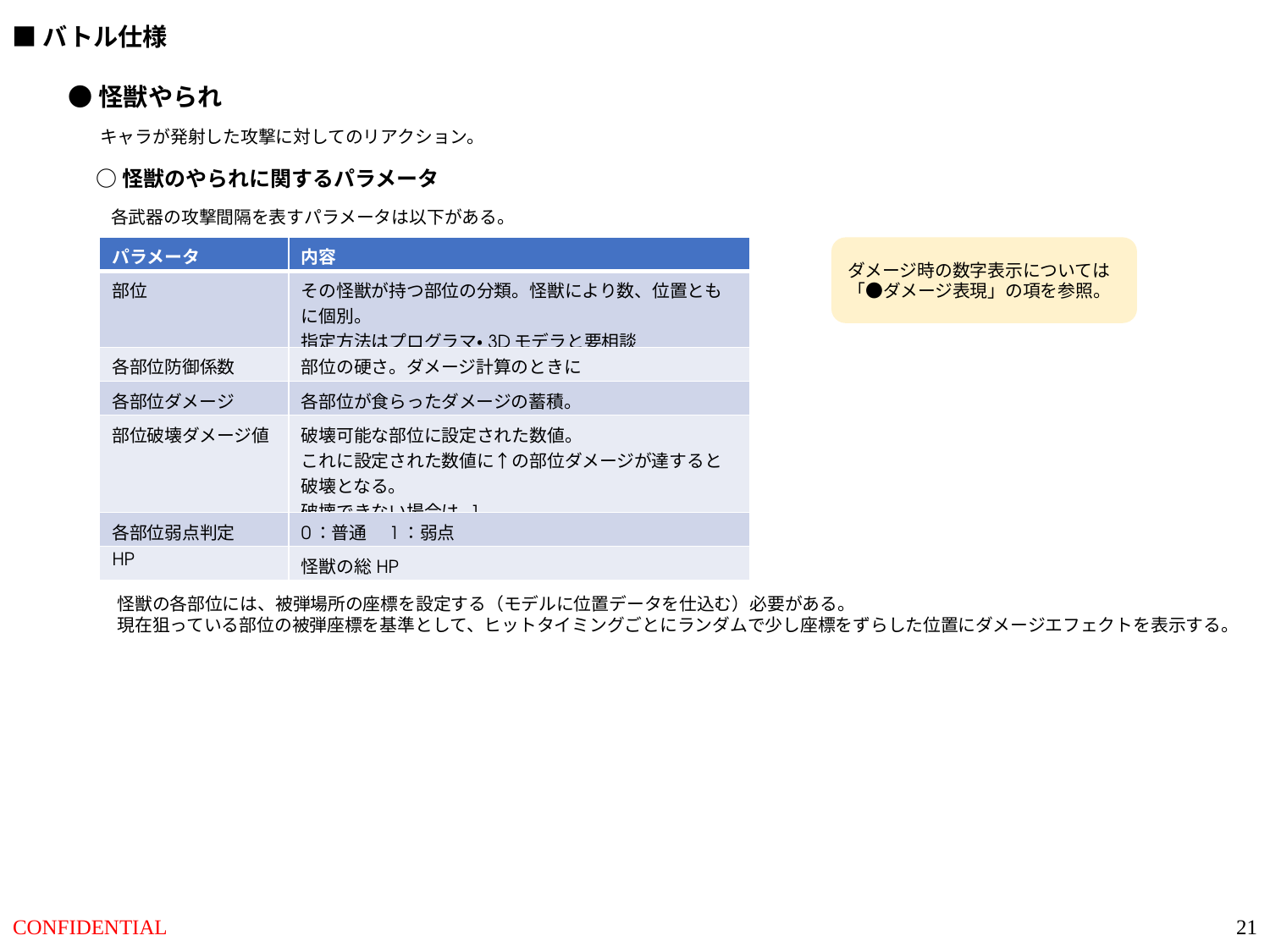

■バトル仕様
●怪獣やられ
キャラが発射した攻撃に対してのリアクション。
○怪獣のやられに関するパラメータ
各武器の攻撃間隔を表すパラメータは以下がある。
| パラメータ | 内容 |
| --- | --- |
| 部位 | その怪獣が持つ部位の分類。怪獣により数、位置ともに個別。 指定方法はプログラマ・3Dモデラと要相談 |
| 各部位防御係数 | 部位の硬さ。ダメージ計算のときに |
| 各部位ダメージ | 各部位が食らったダメージの蓄積。 |
| 部位破壊ダメージ値 | 破壊可能な部位に設定された数値。 これに設定された数値に↑の部位ダメージが達すると破壊となる。 破壊できない場合は-1。 |
| 各部位弱点判定 | 0：普通　1：弱点 |
| HP | 怪獣の総HP |
ダメージ時の数字表示については
「●ダメージ表現」の項を参照。
怪獣の各部位には、被弾場所の座標を設定する（モデルに位置データを仕込む）必要がある。
現在狙っている部位の被弾座標を基準として、ヒットタイミングごとにランダムで少し座標をずらした位置にダメージエフェクトを表示する。
21
CONFIDENTIAL